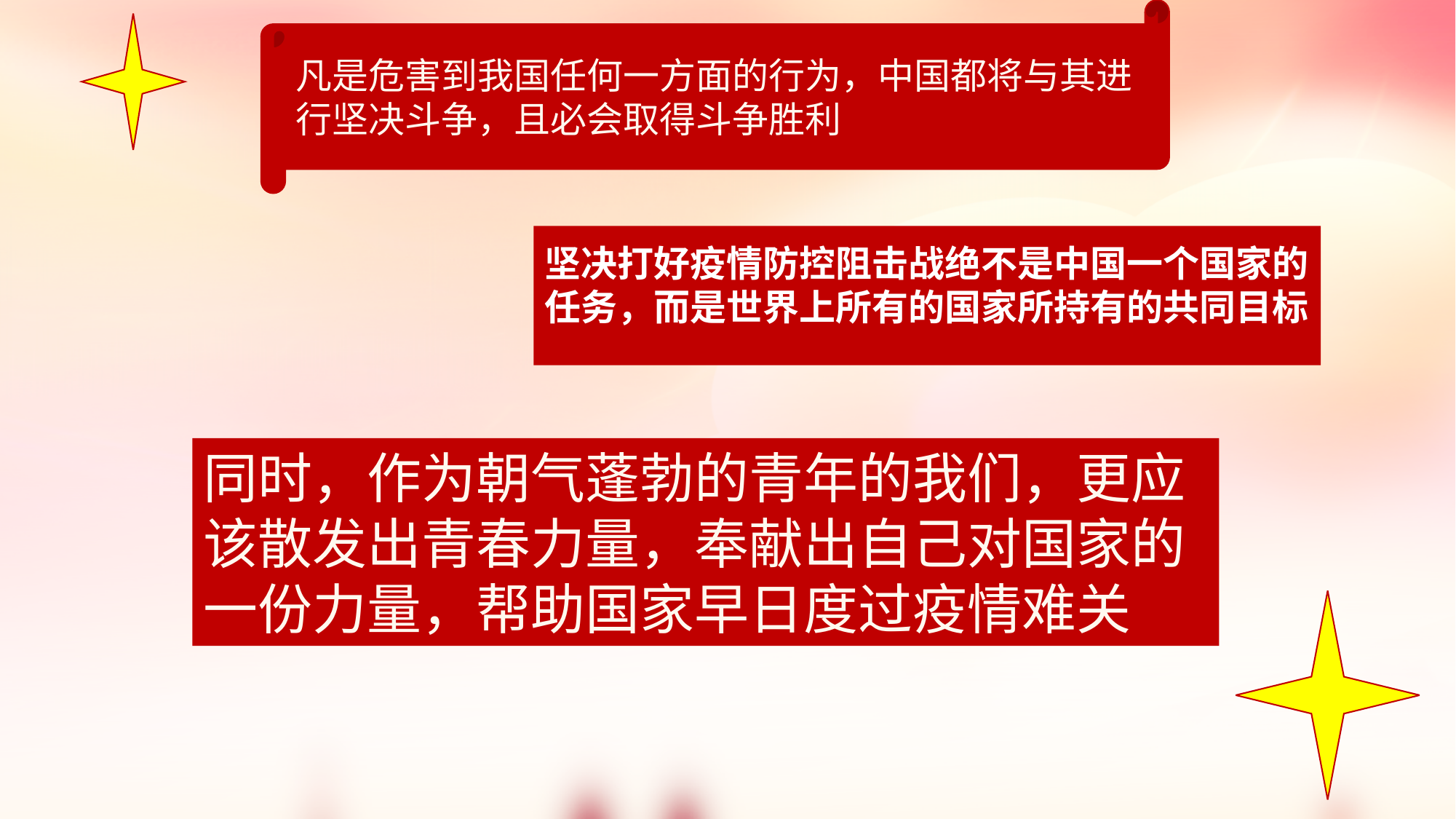

凡是危害到我国任何一方面的行为，中国都将与其进行坚决斗争，且必会取得斗争胜利

坚决打好疫情防控阻击战绝不是中国一个国家的任务，而是世界上所有的国家所持有的共同目标
同时，作为朝气蓬勃的青年的我们，更应该散发出青春力量，奉献出自己对国家的一份力量，帮助国家早日度过疫情难关